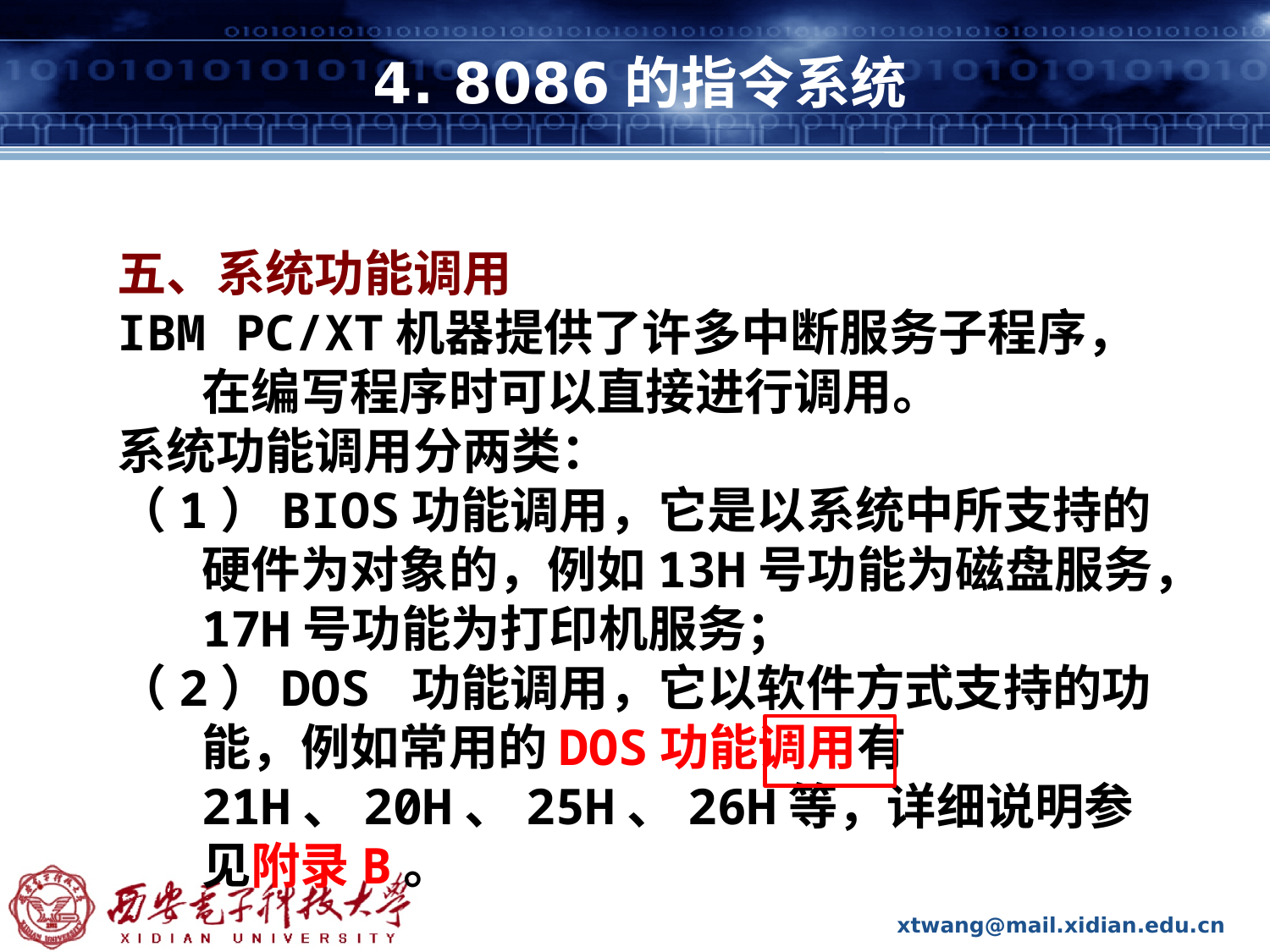

# 4. 8086的指令系统
五、系统功能调用
IBM PC/XT机器提供了许多中断服务子程序，在编写程序时可以直接进行调用。
系统功能调用分两类：
（1）BIOS功能调用，它是以系统中所支持的硬件为对象的，例如13H号功能为磁盘服务，17H号功能为打印机服务；
（2）DOS 功能调用，它以软件方式支持的功能，例如常用的DOS功能调用有21H、20H、25H、26H等，详细说明参见附录B。